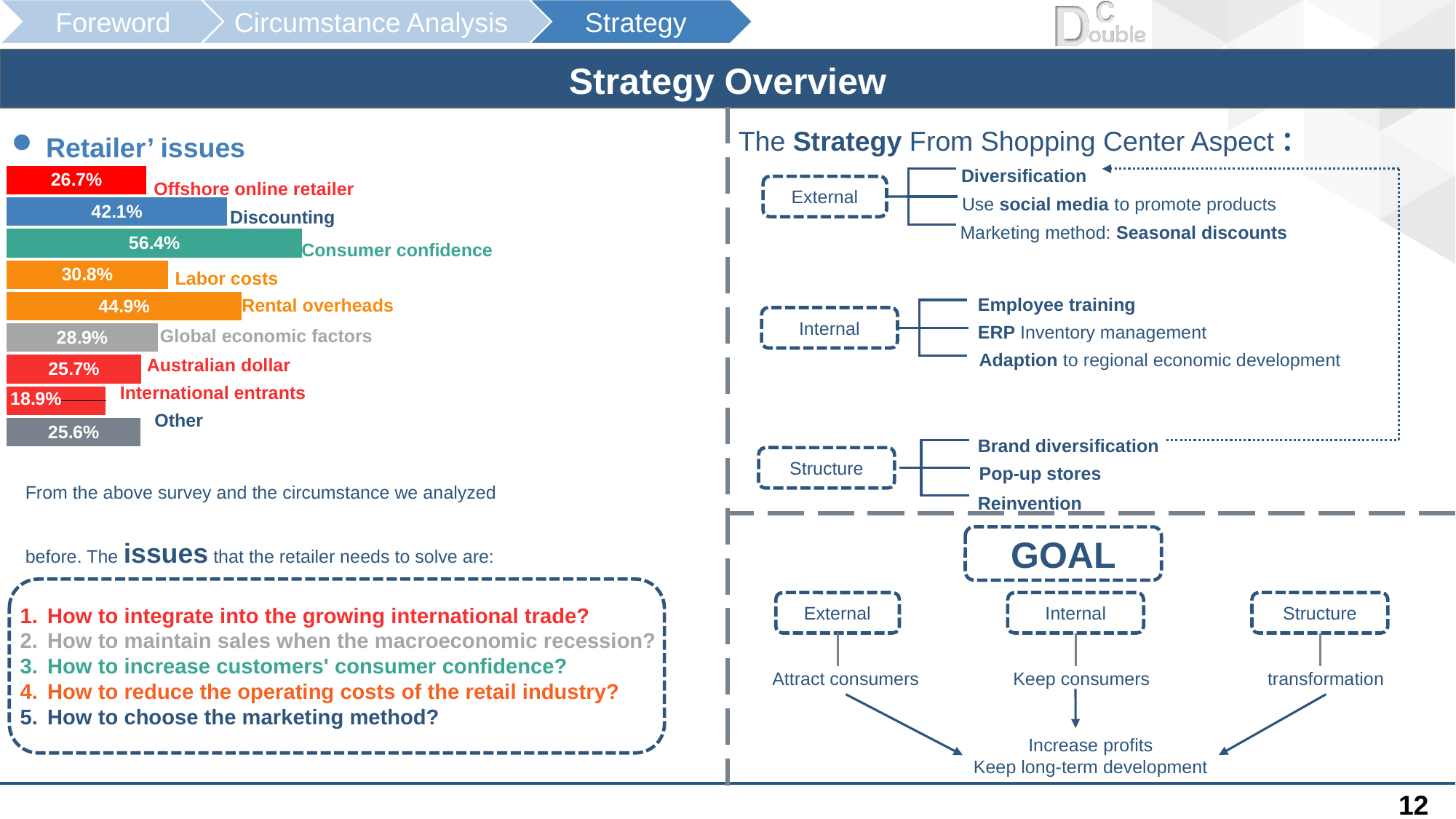

Strategy Overview
The Strategy From Shopping Center Aspect：
Retailer’ issues
Diversification

### Chart

| Category | 系列 1 |
|---|---|
| Other | 0.256 |
| international entrants | 0.189 |
| The value of Australian dollar | 0.257 |
| Global economic factors | 0.289 |
| Rental overheads | 0.449 |
| Labor costs | 0.308 |
| Consumer confidence | 0.564 |
| Discounting | 0.421 |
| Offshore online retailer | 0.267 |
Use social media to promote products
Offshore online retailer
External
Marketing method: Seasonal discounts
Discounting
Consumer confidence
Labor costs
Employee training
Rental overheads
ERP Inventory management
Internal
Global economic factors
Adaption to regional economic development
Australian dollar
International entrants
Other
Brand diversification
Pop-up stores
Structure
From the above survey and the circumstance we analyzed before. The issues that the retailer needs to solve are:
Reinvention
GOAL

How to integrate into the growing international trade?
How to maintain sales when the macroeconomic recession?
How to increase customers' consumer confidence?
How to reduce the operating costs of the retail industry?
How to choose the marketing method?
Internal
Structure
External
Surrounding commercial
Keep consumers
transformation
Attract consumers
Increase profits
Keep long-term development
12